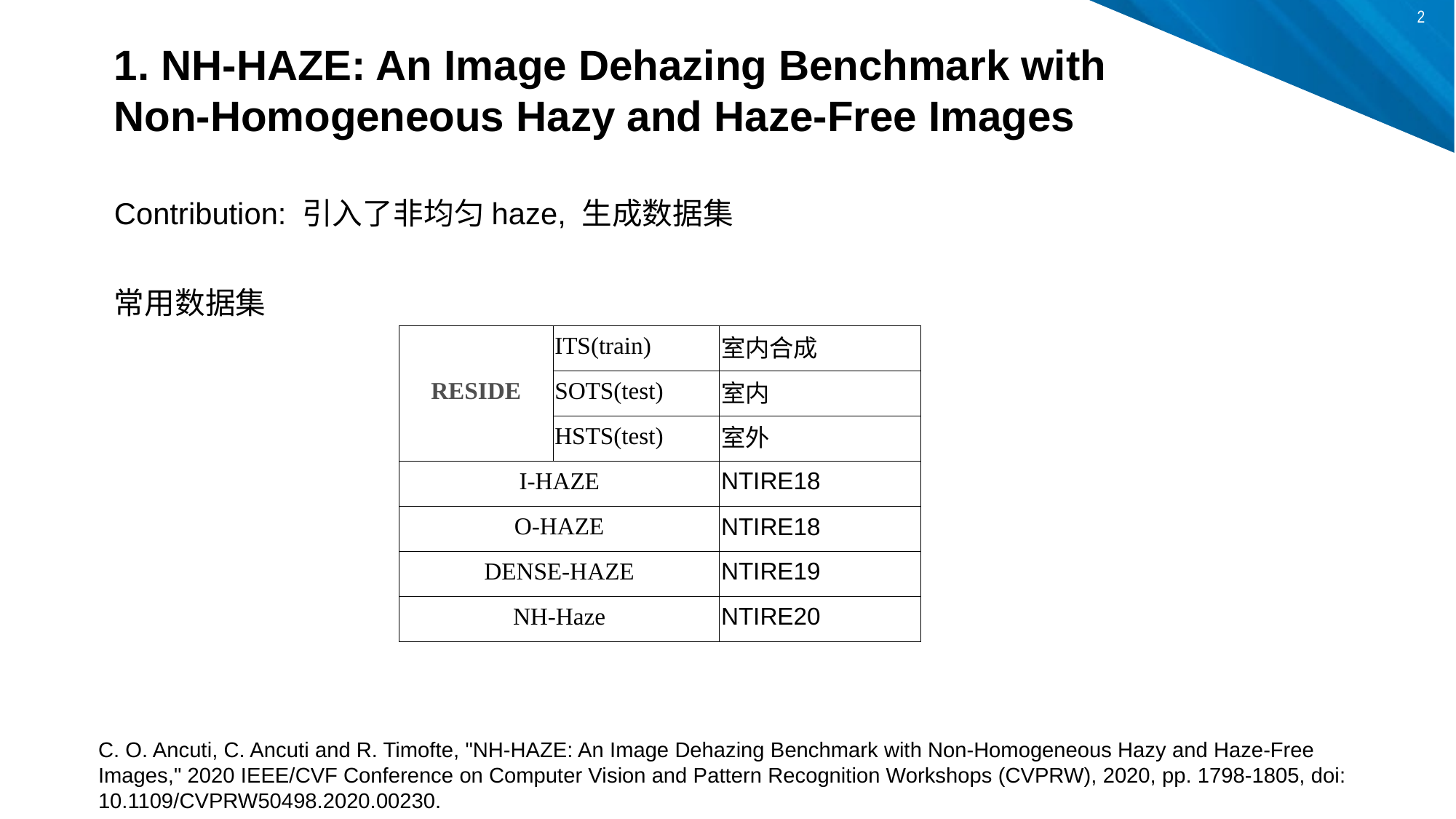

1. NH-HAZE: An Image Dehazing Benchmark with Non-Homogeneous Hazy and Haze-Free Images
Contribution: 引入了非均匀haze, 生成数据集
常用数据集
| RESIDE | ITS(train) | 室内合成 |
| --- | --- | --- |
|  | SOTS(test) | 室内 |
|  | HSTS(test) | 室外 |
| I-HAZE |  | NTIRE18 |
| O-HAZE |  | NTIRE18 |
| DENSE-HAZE |  | NTIRE19 |
| NH-Haze |  | NTIRE20 |
C. O. Ancuti, C. Ancuti and R. Timofte, "NH-HAZE: An Image Dehazing Benchmark with Non-Homogeneous Hazy and Haze-Free Images," 2020 IEEE/CVF Conference on Computer Vision and Pattern Recognition Workshops (CVPRW), 2020, pp. 1798-1805, doi: 10.1109/CVPRW50498.2020.00230.